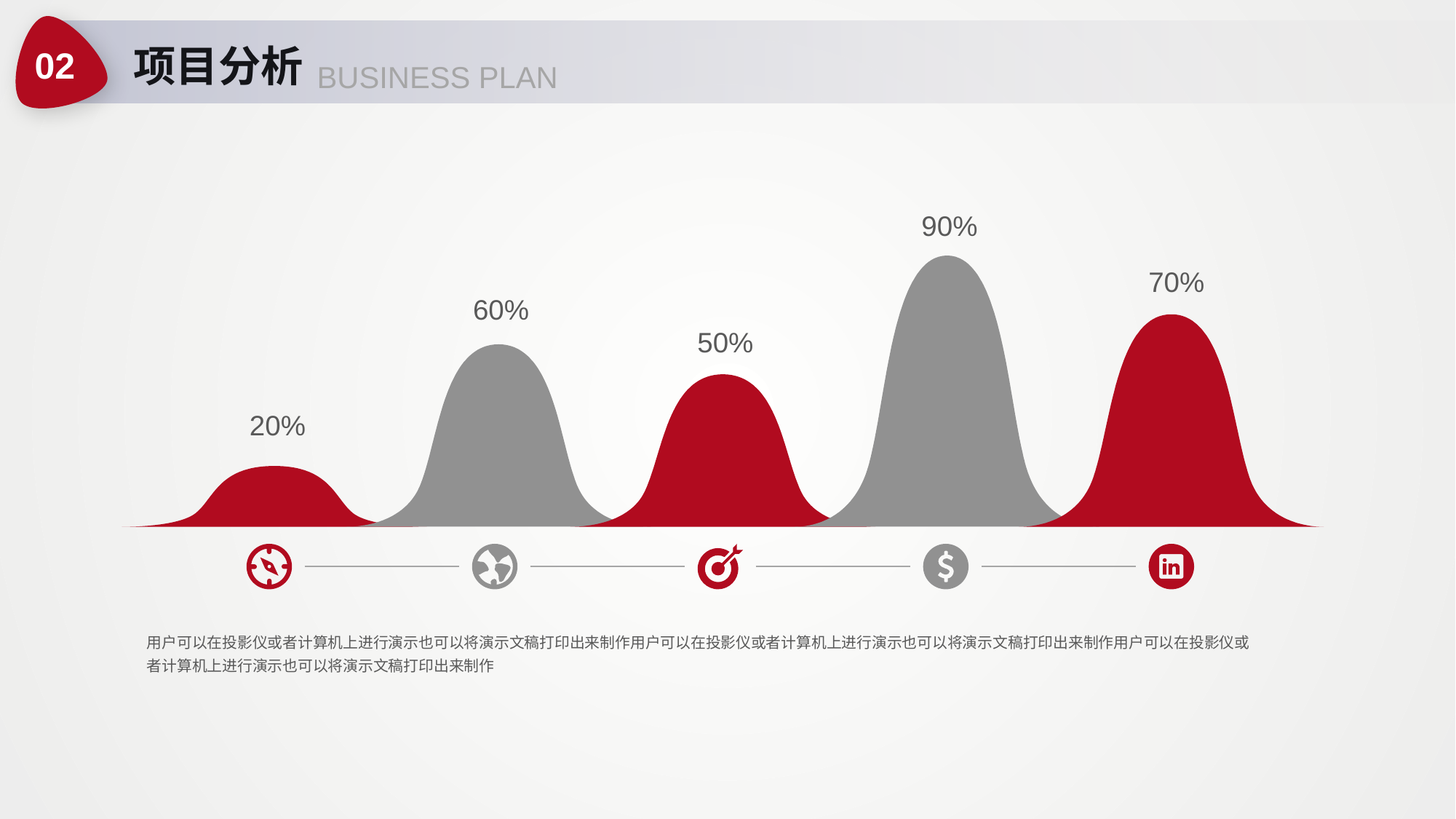

02

项目分析
BUSINESS PLAN
90%
70%

60%

50%

20%

用户可以在投影仪或者计算机上进行演示也可以将演示文稿打印出来制作用户可以在投影仪或者计算机上进行演示也可以将演示文稿打印出来制作用户可以在投影仪或者计算机上进行演示也可以将演示文稿打印出来制作